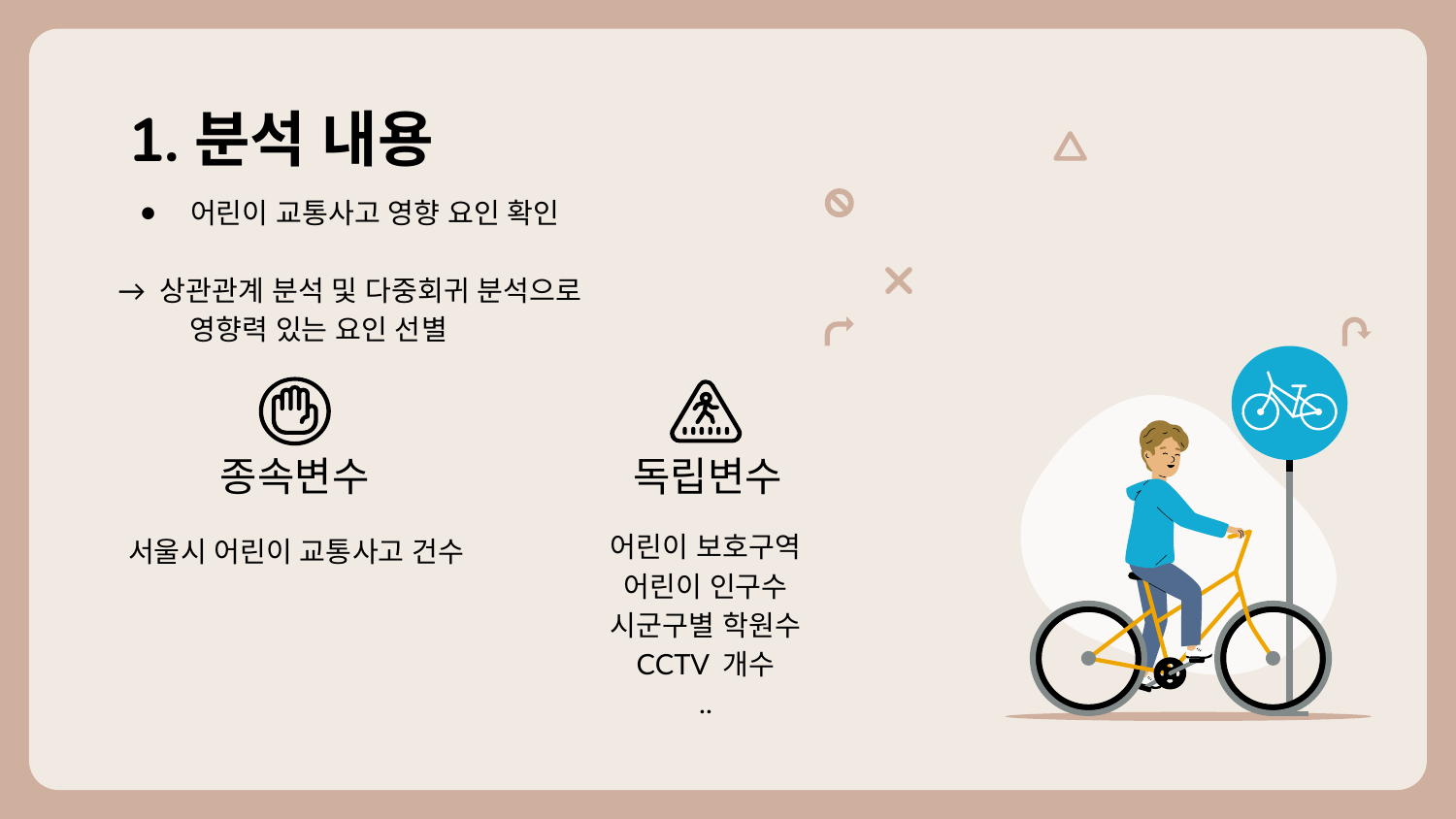

# 1.분석 내용

어린이 교통사고 영향 요인 확인

→ 상관관계 분석 및 다중회귀 분석으로
         영향력 있는 요인 선별

종속변수
독립변수
어린이 보호구역
어린이 인구수
시군구별 학원수
CCTV 개수
..

서울시 어린이 교통사고 건수